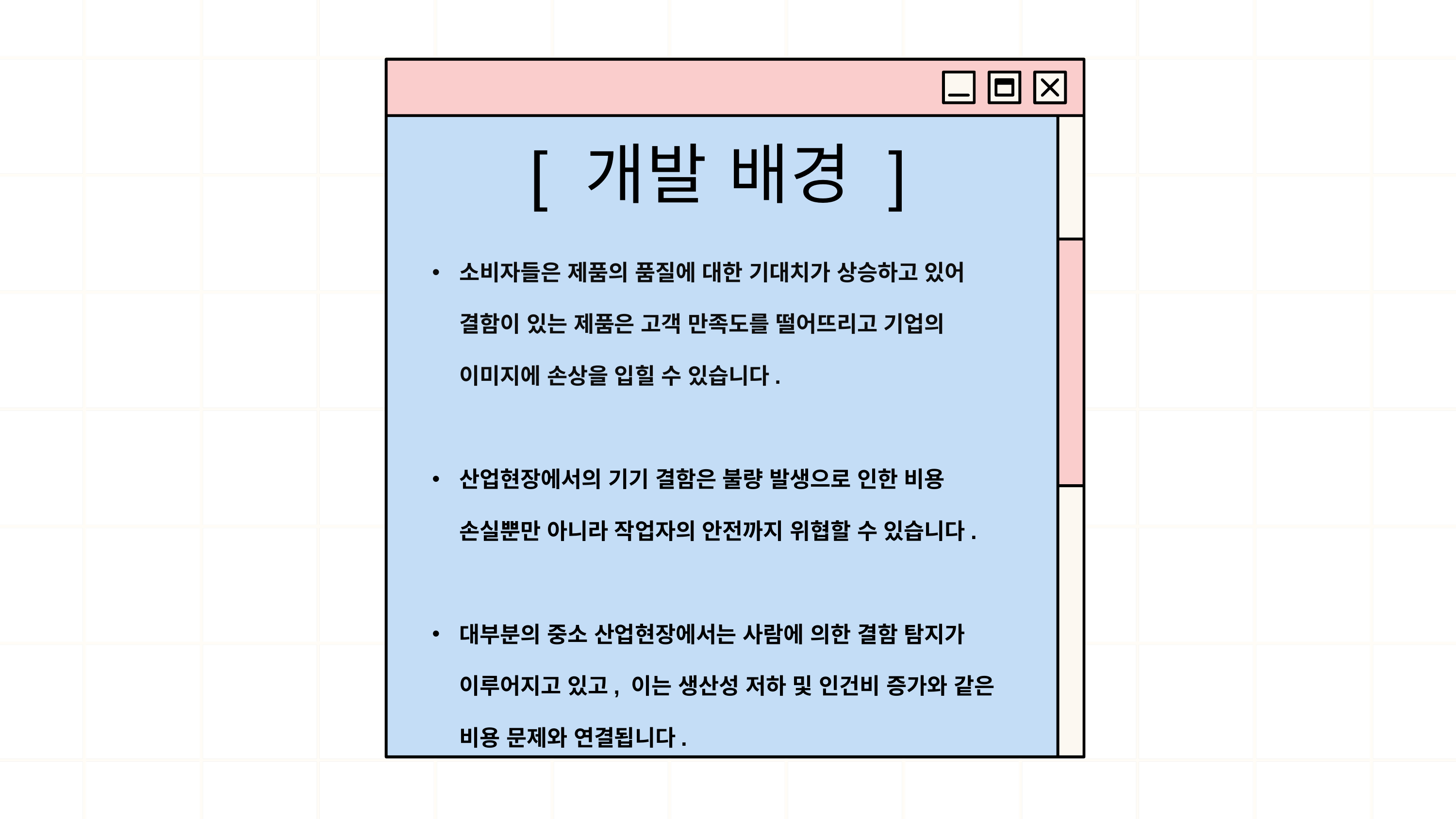

[ 개발 배경 ]
소비자들은 제품의 품질에 대한 기대치가 상승하고 있어 결함이 있는 제품은 고객 만족도를 떨어뜨리고 기업의 이미지에 손상을 입힐 수 있습니다.

산업현장에서의 기기 결함은 불량 발생으로 인한 비용 손실뿐만 아니라 작업자의 안전까지 위협할 수 있습니다.

대부분의 중소 산업현장에서는 사람에 의한 결함 탐지가 이루어지고 있고, 이는 생산성 저하 및 인건비 증가와 같은 비용 문제와 연결됩니다.